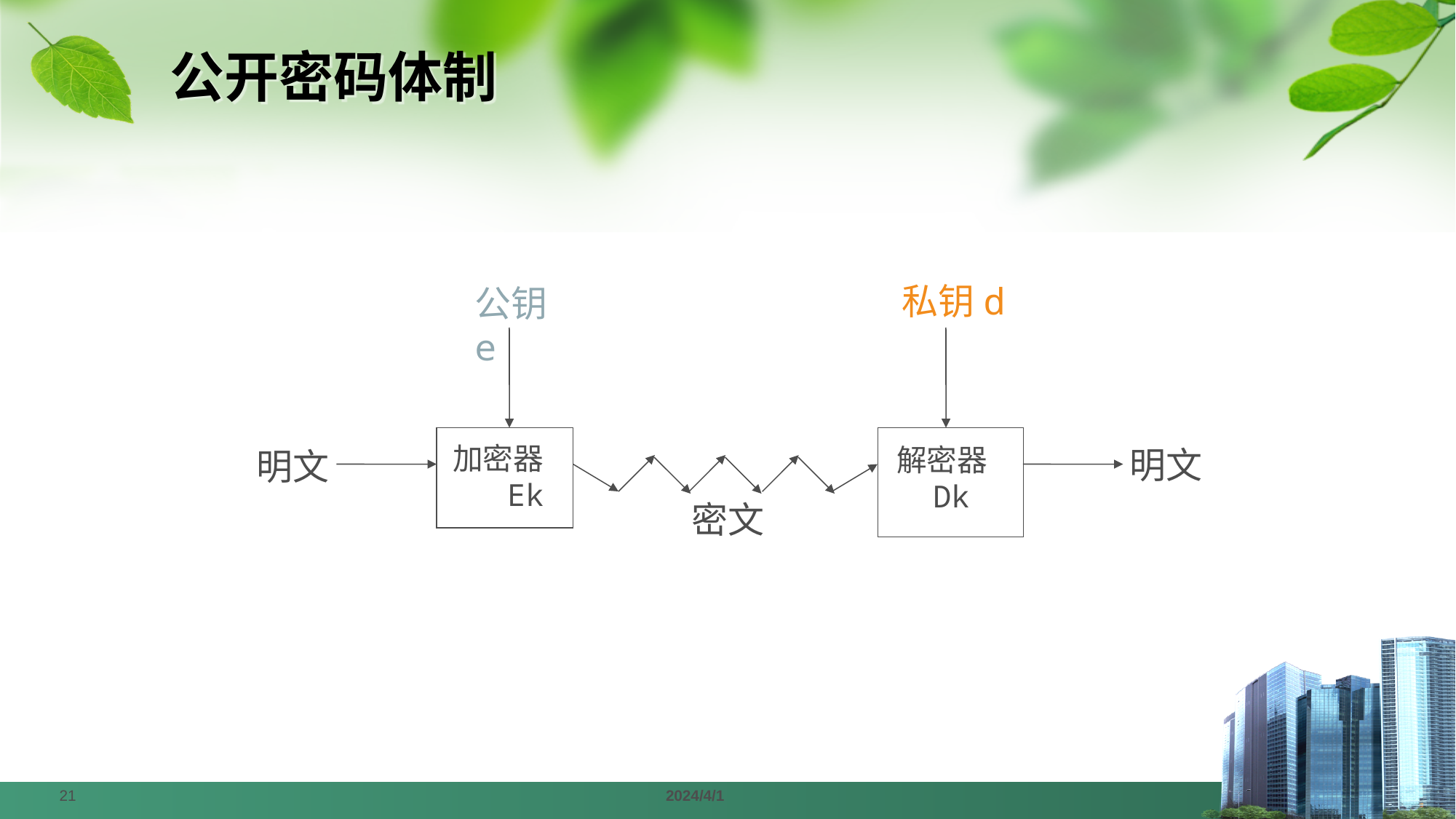

# 公开密码体制
私钥d
公钥e

加密器
   Ek
解密器
  Dk
明文
明文

密文

21
2024/4/1